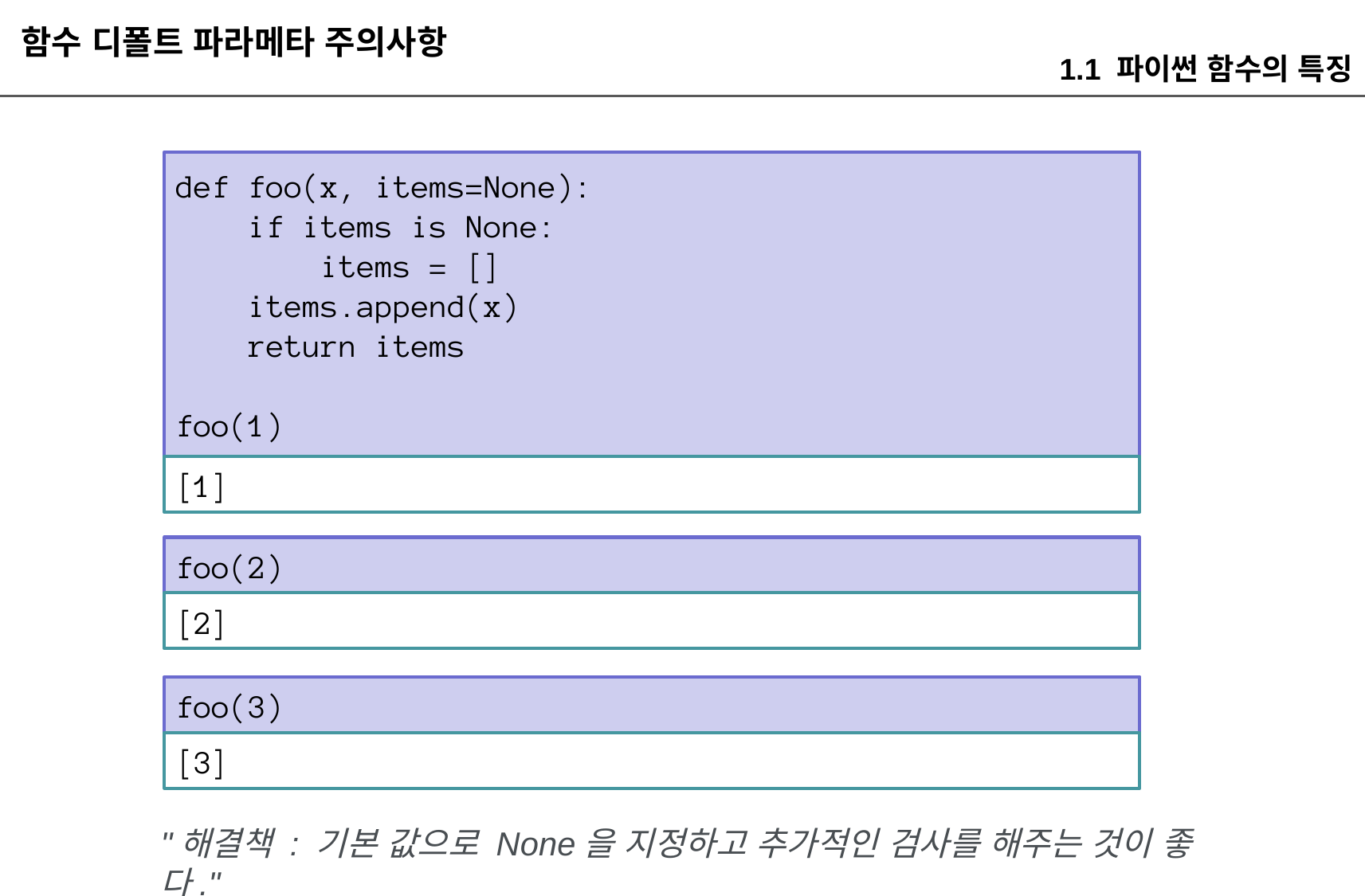

함수 디폴트 파라메타 주의사항
1.1 파이썬 함수의 특징
def foo(x, items=None):
    if items is None:
        items = []
    items.append(x)
    return items

foo(1)
[1]
foo(2)
[2]
foo(3)
[3]
"해결책 : 기본 값으로 None을 지정하고 추가적인 검사를 해주는 것이 좋다."